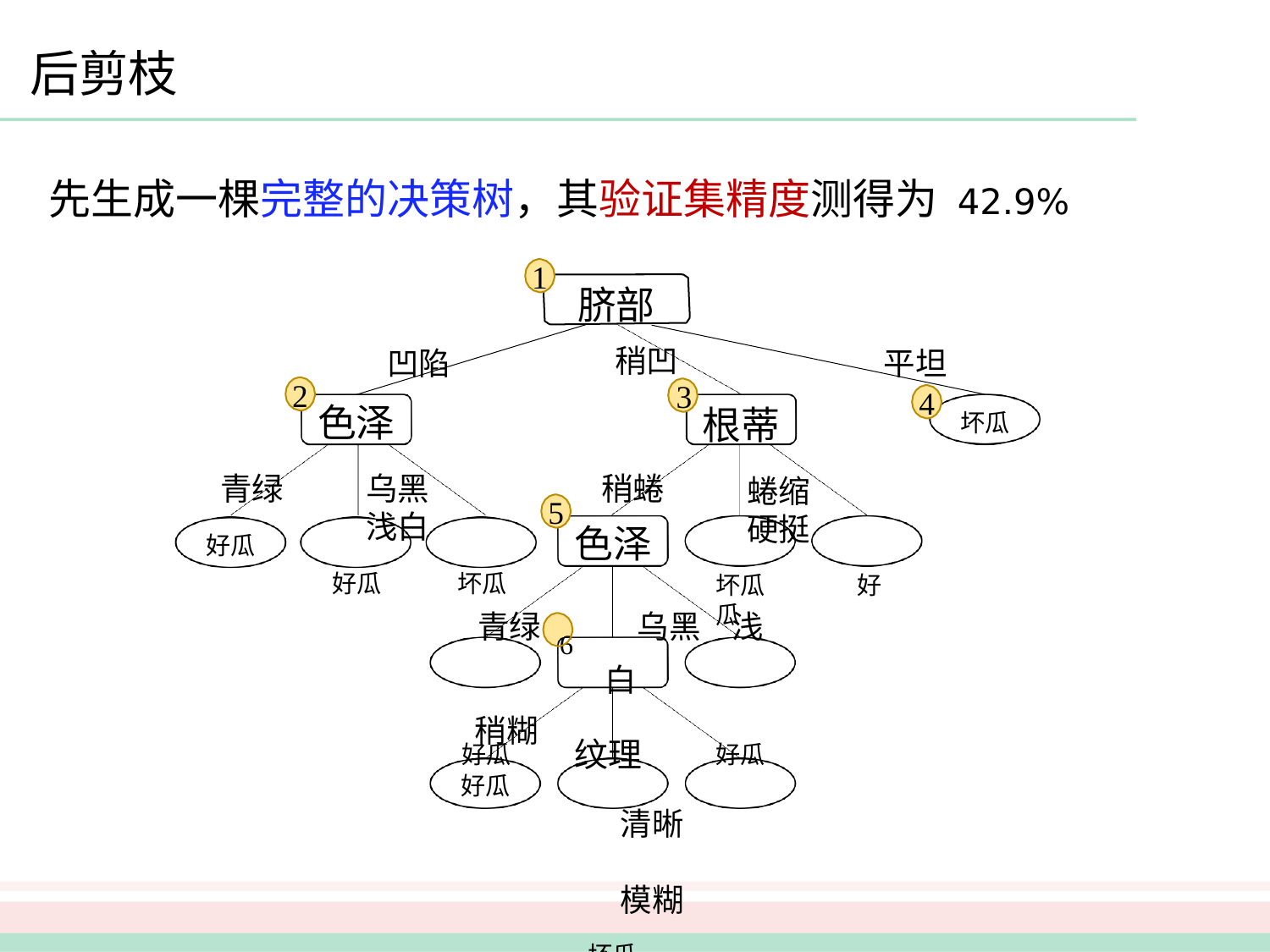

后剪枝
先生成一棵完整的决策树，其验证集精度测得为 42.9%
1

脐部

凹陷
色泽
乌黑	浅白
好瓜	坏瓜
稍凹
3
平坦
4
2

根蒂
蜷缩	硬挺
坏瓜	好瓜
坏瓜
稍蜷
色泽
青绿 6	乌黑	浅白
好瓜	纹理	好瓜
清晰	模糊
坏瓜	好瓜
青绿
好瓜
5

稍糊
好瓜